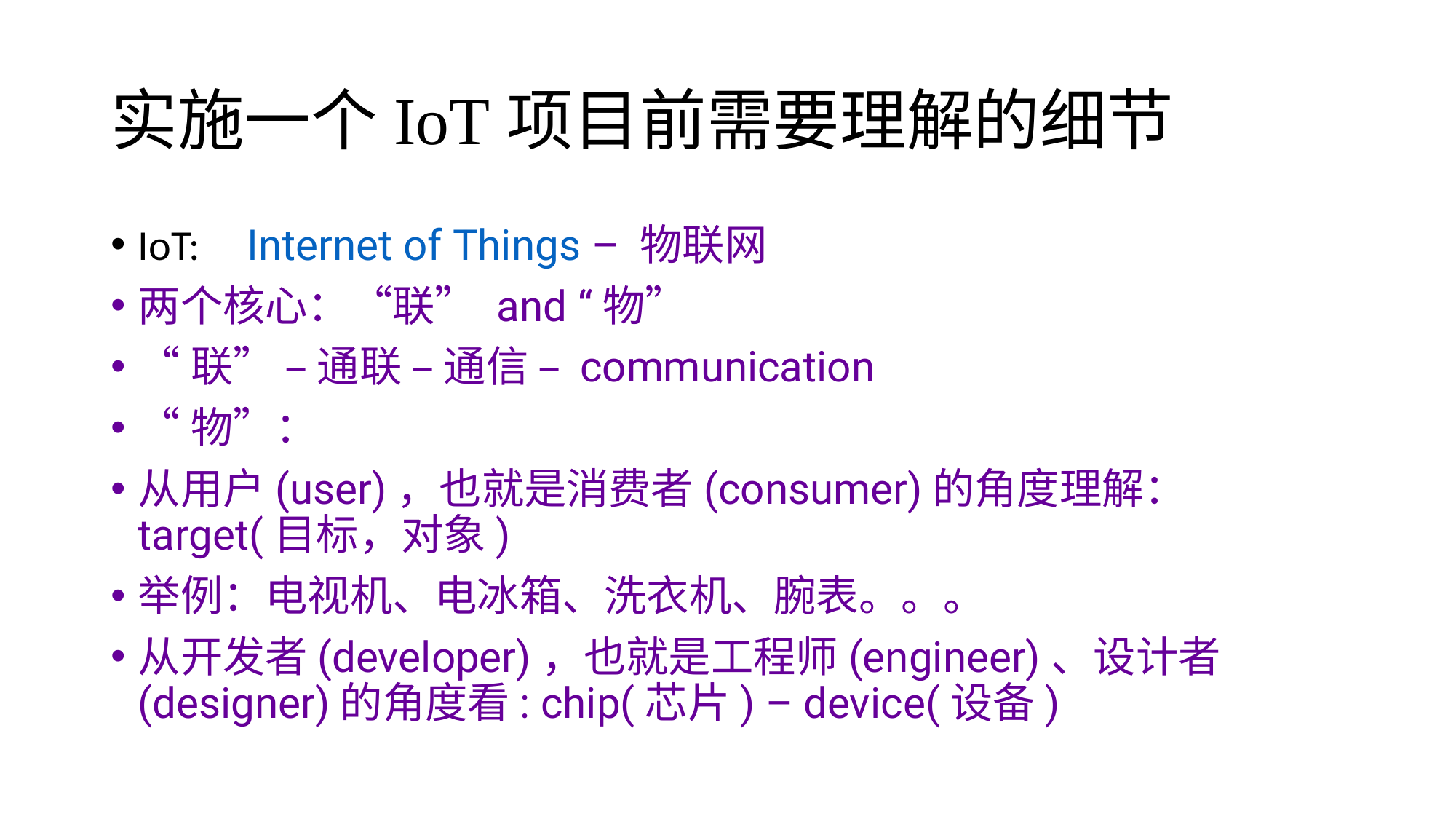

# 实施一个IoT项目前需要理解的细节
IoT:	Internet of Things – 物联网
两个核心：“联” and “物”
“联” – 通联 – 通信 – communication
“物”：
从用户(user)，也就是消费者(consumer)的角度理解：target(目标，对象)
举例：电视机、电冰箱、洗衣机、腕表。。。
从开发者(developer)，也就是工程师(engineer)、设计者(designer)的角度看: chip(芯片) – device(设备)